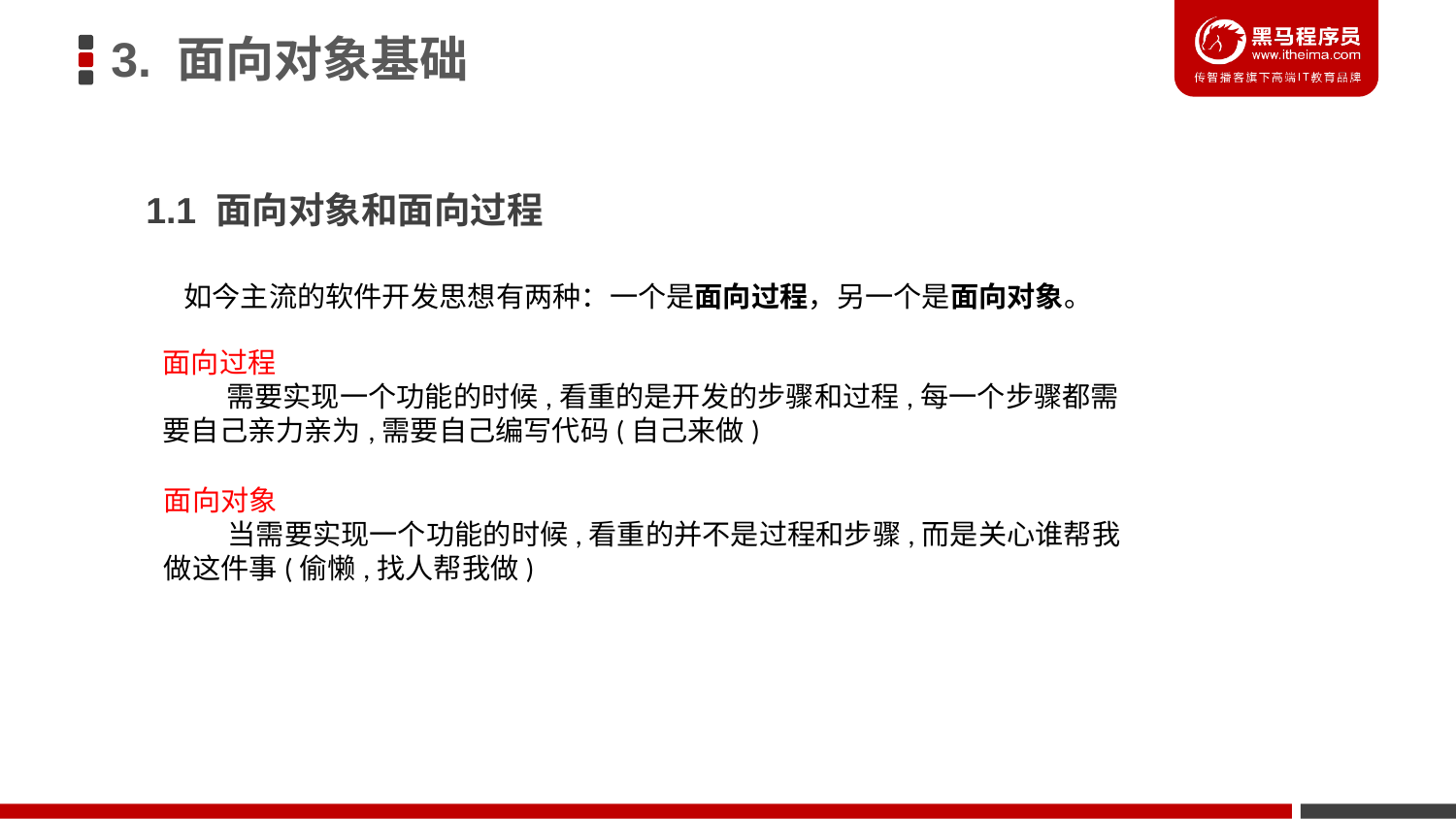

3. 面向对象基础
1.1 面向对象和面向过程
如今主流的软件开发思想有两种：一个是面向过程，另一个是面向对象。
面向过程
         需要实现一个功能的时候,看重的是开发的步骤和过程,每一个步骤都需
要自己亲力亲为,需要自己编写代码(自己来做)
面向对象
         当需要实现一个功能的时候,看重的并不是过程和步骤,而是关心谁帮我
做这件事(偷懒,找人帮我做)